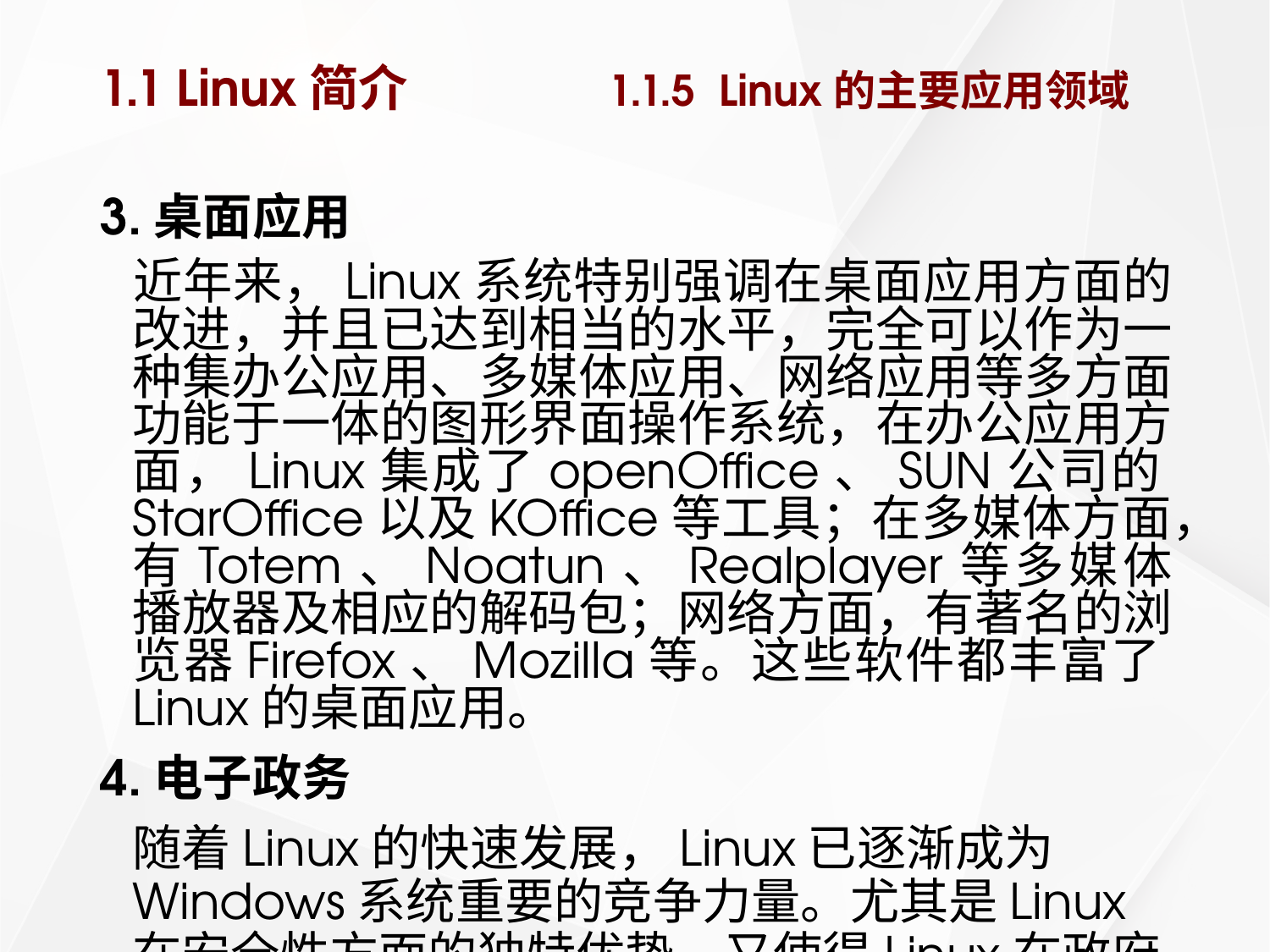

# 1.1 Linux简介		1.1.5  Linux的主要应用领域
3.桌面应用
	近年来，Linux系统特别强调在桌面应用方面的改进，并且已达到相当的水平，完全可以作为一种集办公应用、多媒体应用、网络应用等多方面功能于一体的图形界面操作系统，在办公应用方面，Linux集成了openOffice、SUN公司的StarOffice以及KOffice等工具；在多媒体方面，有Totem、Noatun、Realplayer等多媒体播放器及相应的解码包；网络方面，有著名的浏览器Firefox、Mozilla等。这些软件都丰富了Linux的桌面应用。
4.电子政务
	随着Linux的快速发展，Linux已逐渐成为Windows系统重要的竞争力量。尤其是Linux在安全性方面的独特优势，又使得Linux在政府应用领域得到很大的发展。目前一些国家正将其电子政务系统向Linux平台迁移。中国政府也对Linux给予极大的支持，而且红旗Linux已经获得中国政府的认可。